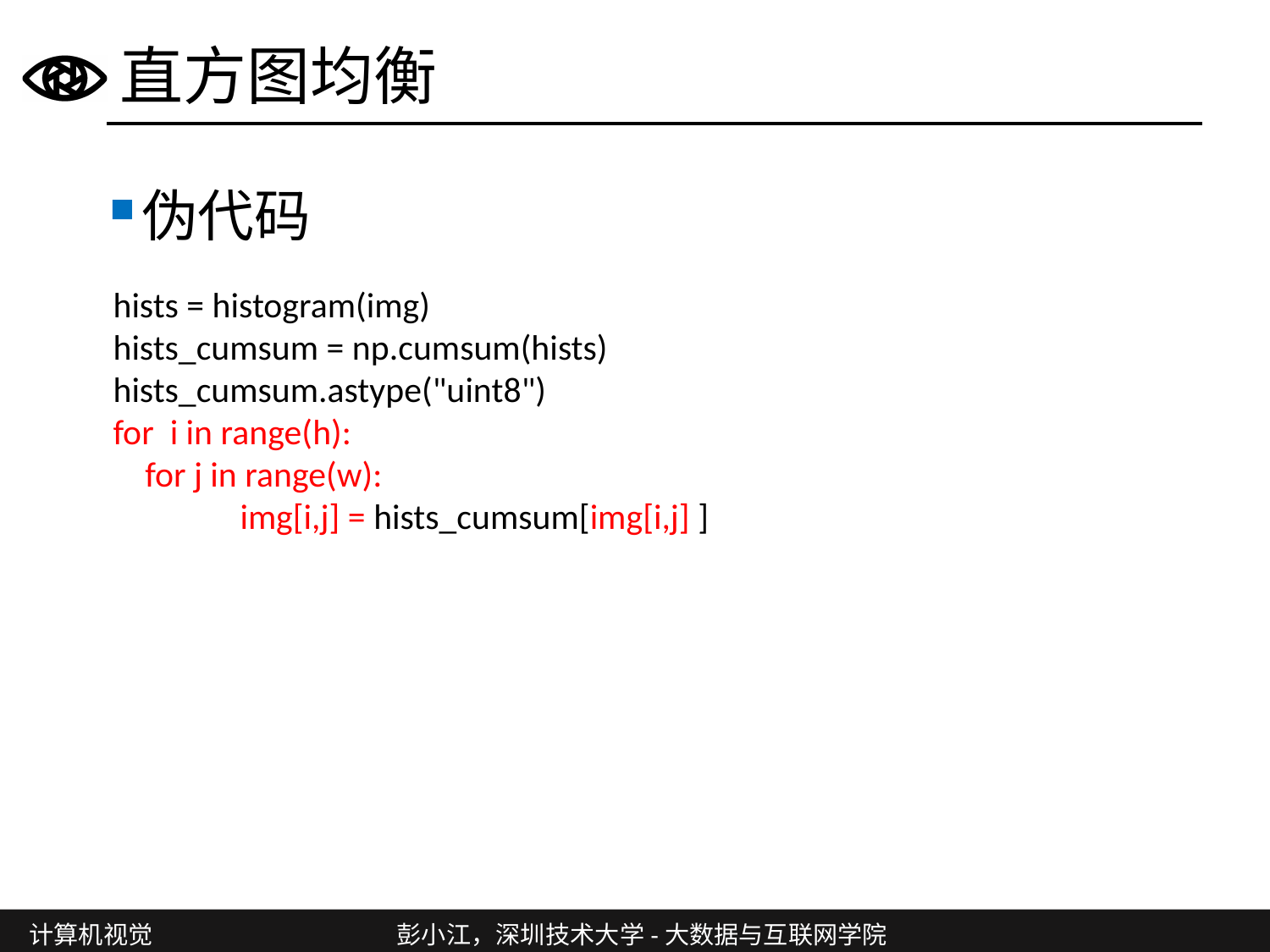

# 直方图均衡
伪代码
hists = histogram(img)
hists_cumsum = np.cumsum(hists)
hists_cumsum.astype("uint8")
for  i in range(h):
    for j in range(w):
	img[i,j] = hists_cumsum[img[i,j] ]

19